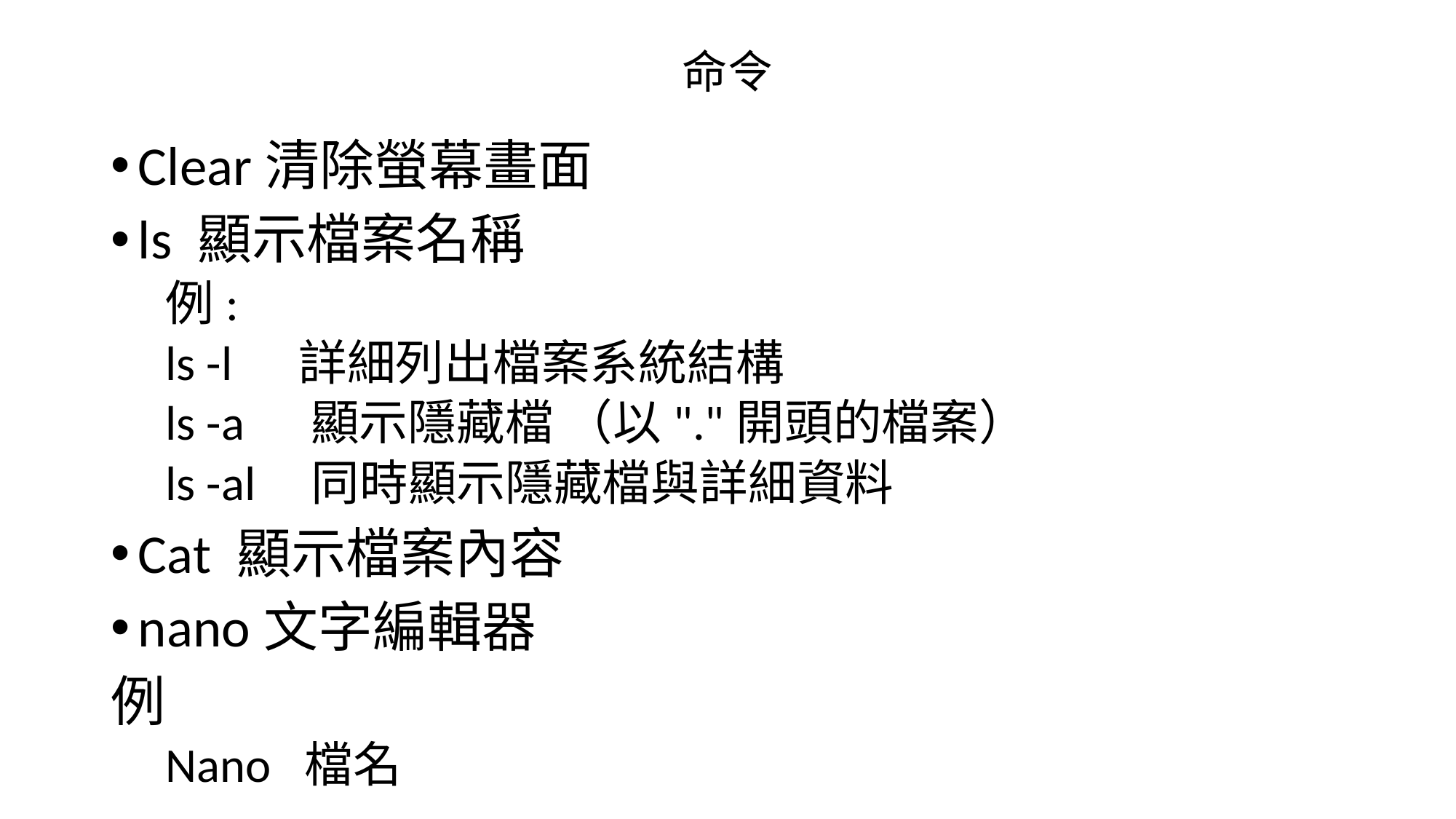

# 命令
Clear清除螢幕畫面
ls 顯示檔案名稱
例:
ls -l     詳細列出檔案系統結構
ls -a     顯示隱藏檔 （以"."開頭的檔案）
ls -al    同時顯示隱藏檔與詳細資料
Cat 顯示檔案內容
nano文字編輯器
例
Nano  檔名